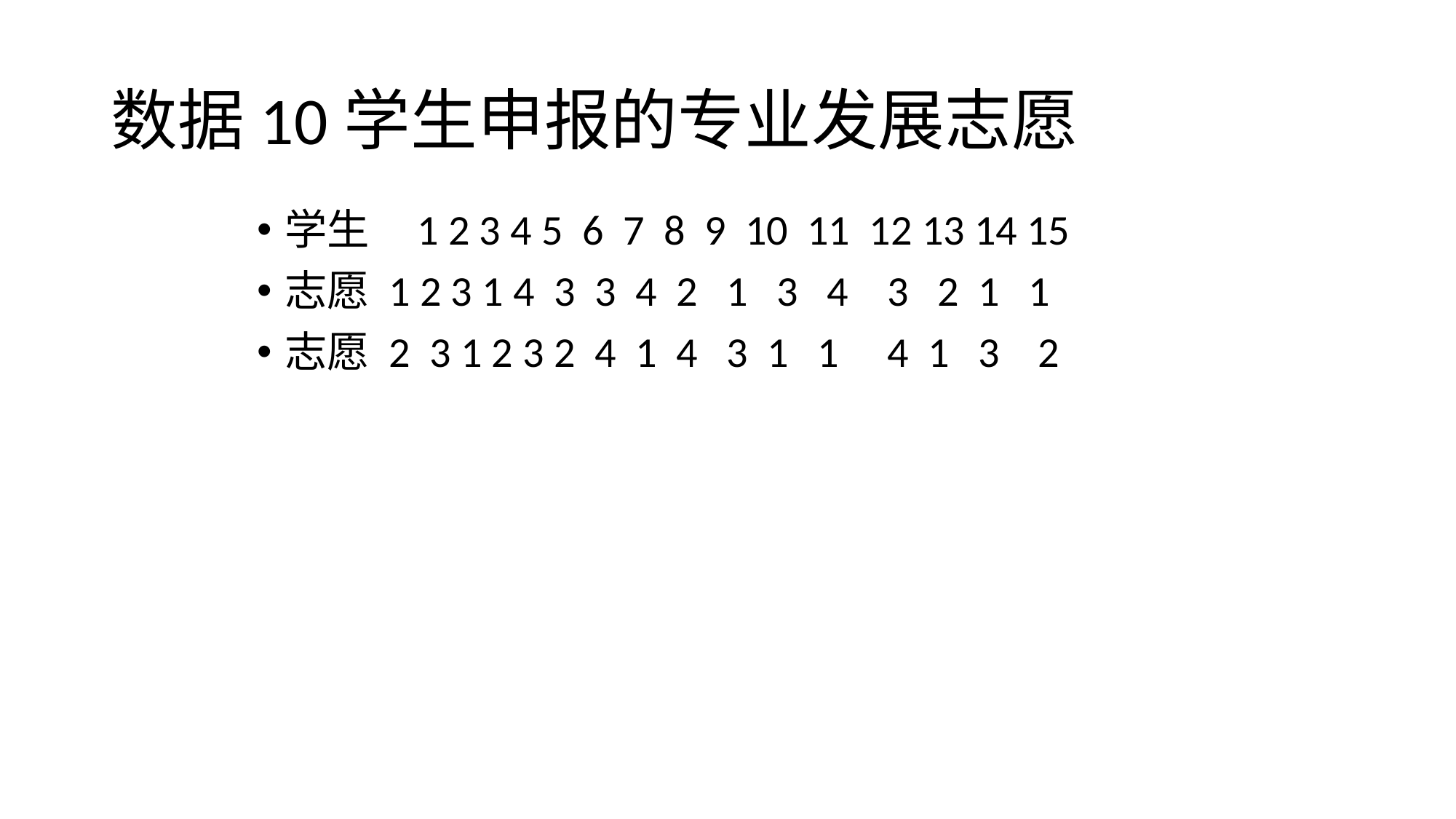

# 数据10学生申报的专业发展志愿
学生    1 2 3 4 5  6  7  8  9  10  11  12 13 14 15
志愿 1 2 3 1 4  3  3  4  2   1   3   4    3   2  1   1
志愿 2  3 1 2 3 2  4  1  4   3  1   1     4  1   3    2